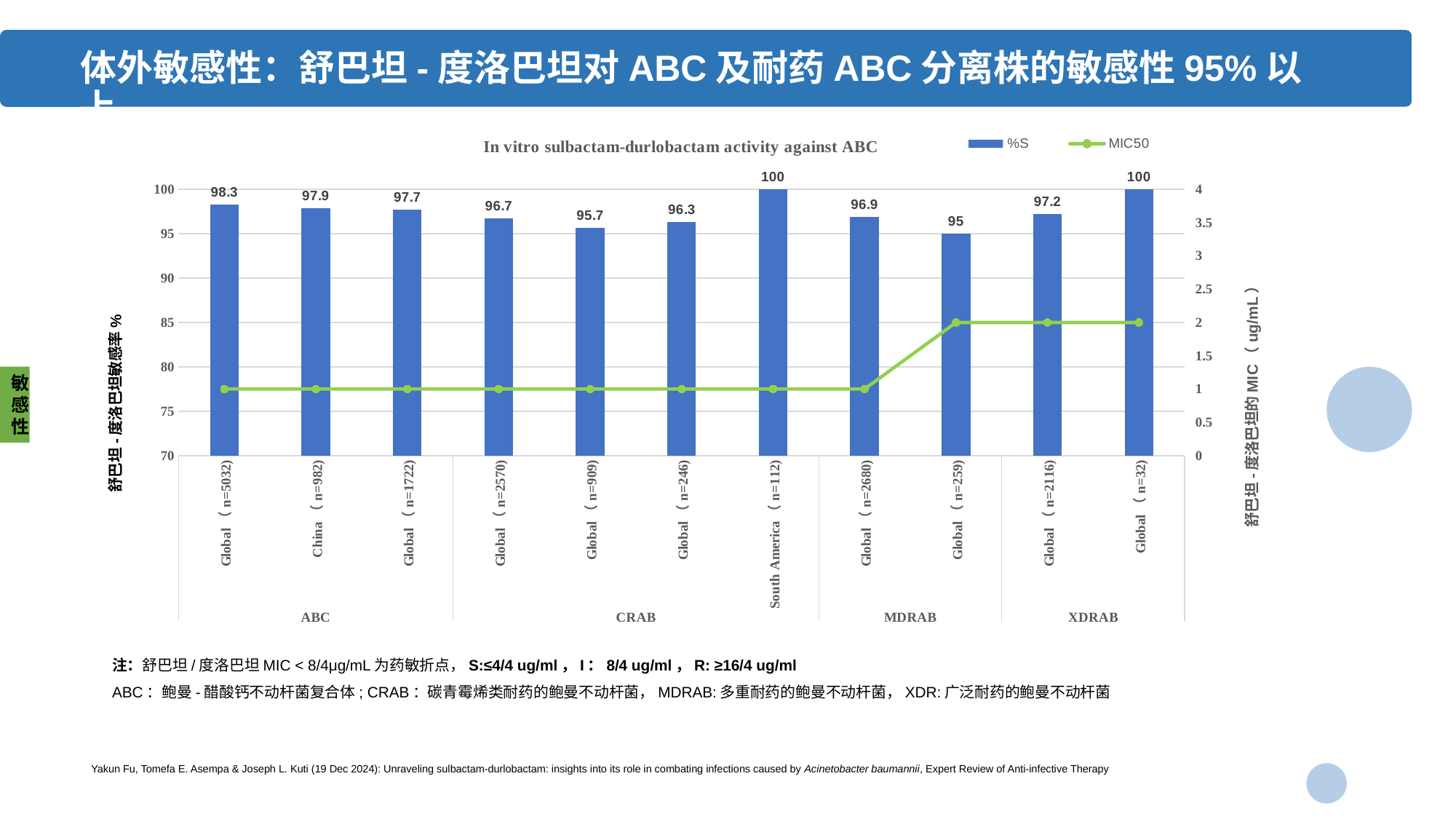

体外敏感性：舒巴坦-度洛巴坦对ABC及耐药ABC分离株的敏感性95%以上

### Chart: In vitro sulbactam-durlobactam activity against ABC

| Category | %S | MIC50 |
|---|---|---|
| Global（n=5032) | 98.3 | 1.0 |
| China（n=982) | 97.9 | 1.0 |
| Global（n=1722) | 97.7 | 1.0 |
| Global（n=2570) | 96.7 | 1.0 |
| Global（n=909) | 95.7 | 1.0 |
| Global（n=246) | 96.3 | 1.0 |
| South America（n=112) | 100.0 | 1.0 |
| Global（n=2680) | 96.9 | 1.0 |
| Global（n=259) | 95.0 | 2.0 |
| Global（n=2116) | 97.2 | 2.0 |
| Global（n=32) | 100.0 | 2.0 |
敏感性
注：舒巴坦/度洛巴坦MIC < 8/4μg/mL为药敏折点，S:≤4/4 ug/ml，I：8/4 ug/ml，R: ≥16/4 ug/ml
ABC：鲍曼-醋酸钙不动杆菌复合体; CRAB：碳青霉烯类耐药的鲍曼不动杆菌，MDRAB:多重耐药的鲍曼不动杆菌，XDR:广泛耐药的鲍曼不动杆菌
Yakun Fu, Tomefa E. Asempa & Joseph L. Kuti (19 Dec 2024): Unraveling sulbactam-durlobactam: insights into its role in combating infections caused by Acinetobacter baumannii, Expert Review of Anti-infective Therapy